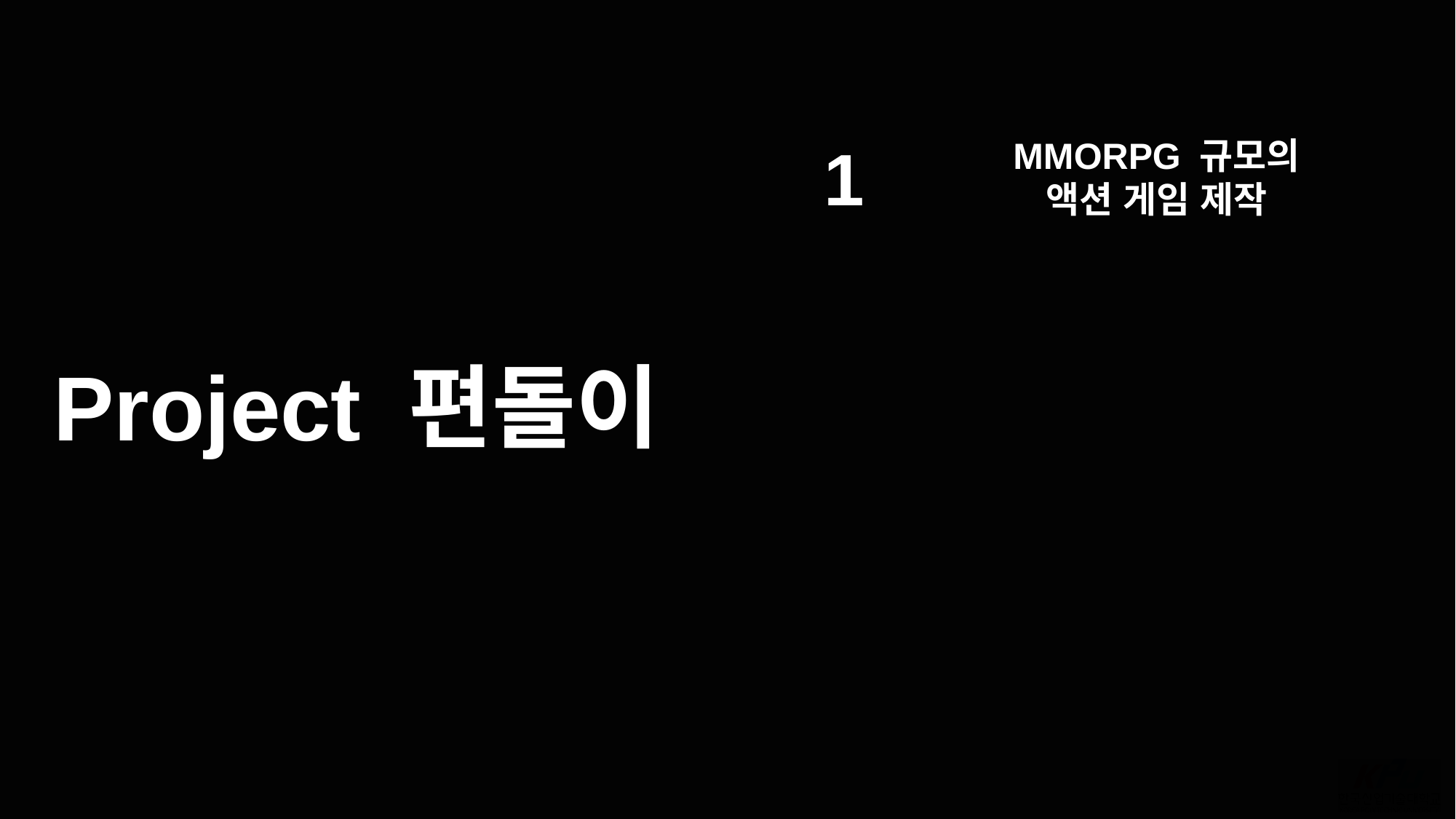

1
MMORPG 규모의
액션 게임 제작
Project 편돌이